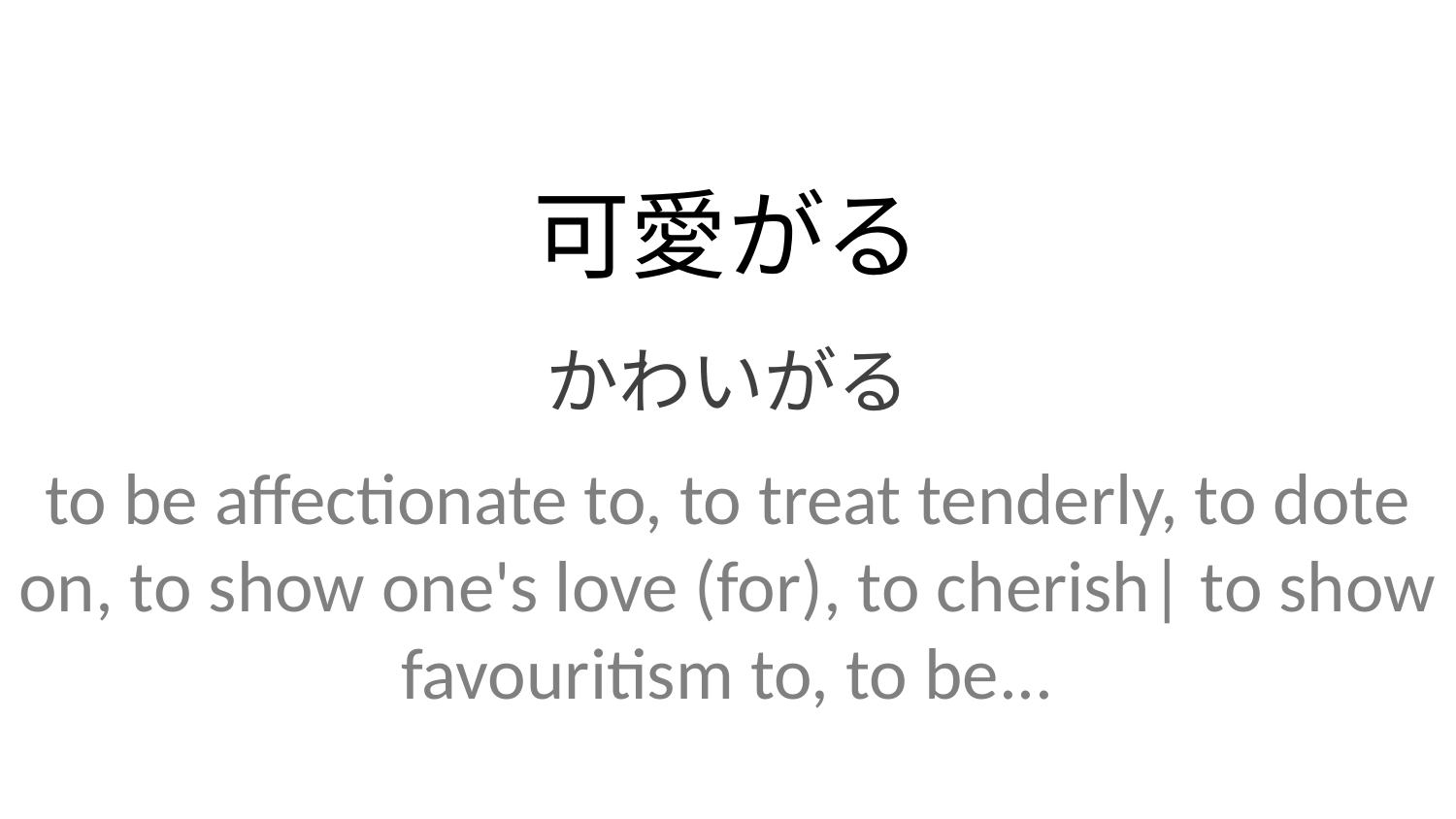

可愛がる

かわいがる
to be affectionate to, to treat tenderly, to dote on, to show one's love (for), to cherish| to show favouritism to, to be...